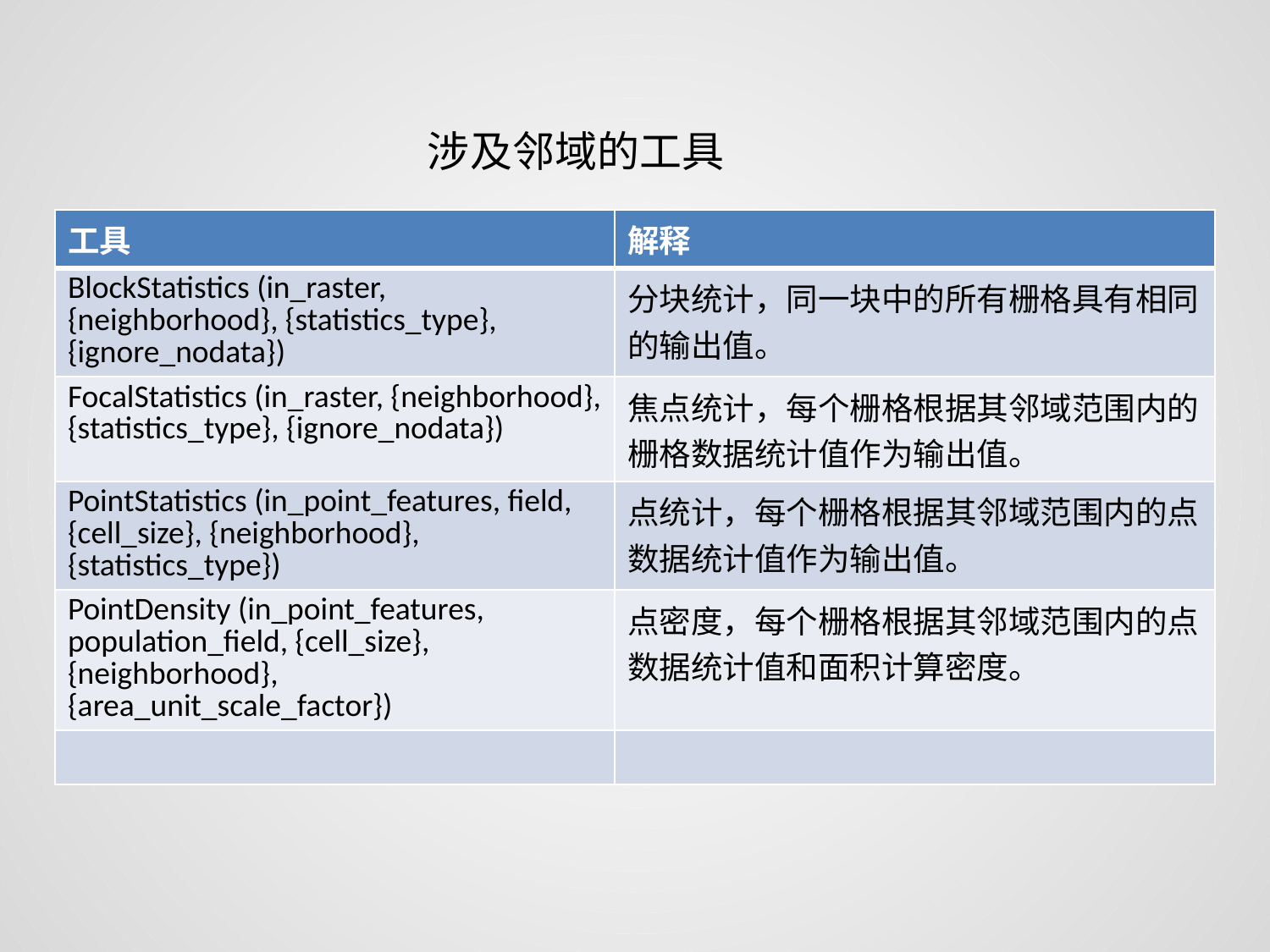

涉及邻域的工具
| 工具 | 解释 |
| --- | --- |
| BlockStatistics (in\_raster, {neighborhood}, {statistics\_type}, {ignore\_nodata}) | 分块统计，同一块中的所有栅格具有相同的输出值。 |
| FocalStatistics (in\_raster, {neighborhood}, {statistics\_type}, {ignore\_nodata}) | 焦点统计，每个栅格根据其邻域范围内的栅格数据统计值作为输出值。 |
| PointStatistics (in\_point\_features, field, {cell\_size}, {neighborhood}, {statistics\_type}) | 点统计，每个栅格根据其邻域范围内的点数据统计值作为输出值。 |
| PointDensity (in\_point\_features, population\_field, {cell\_size}, {neighborhood}, {area\_unit\_scale\_factor}) | 点密度，每个栅格根据其邻域范围内的点数据统计值和面积计算密度。 |
|  |  |